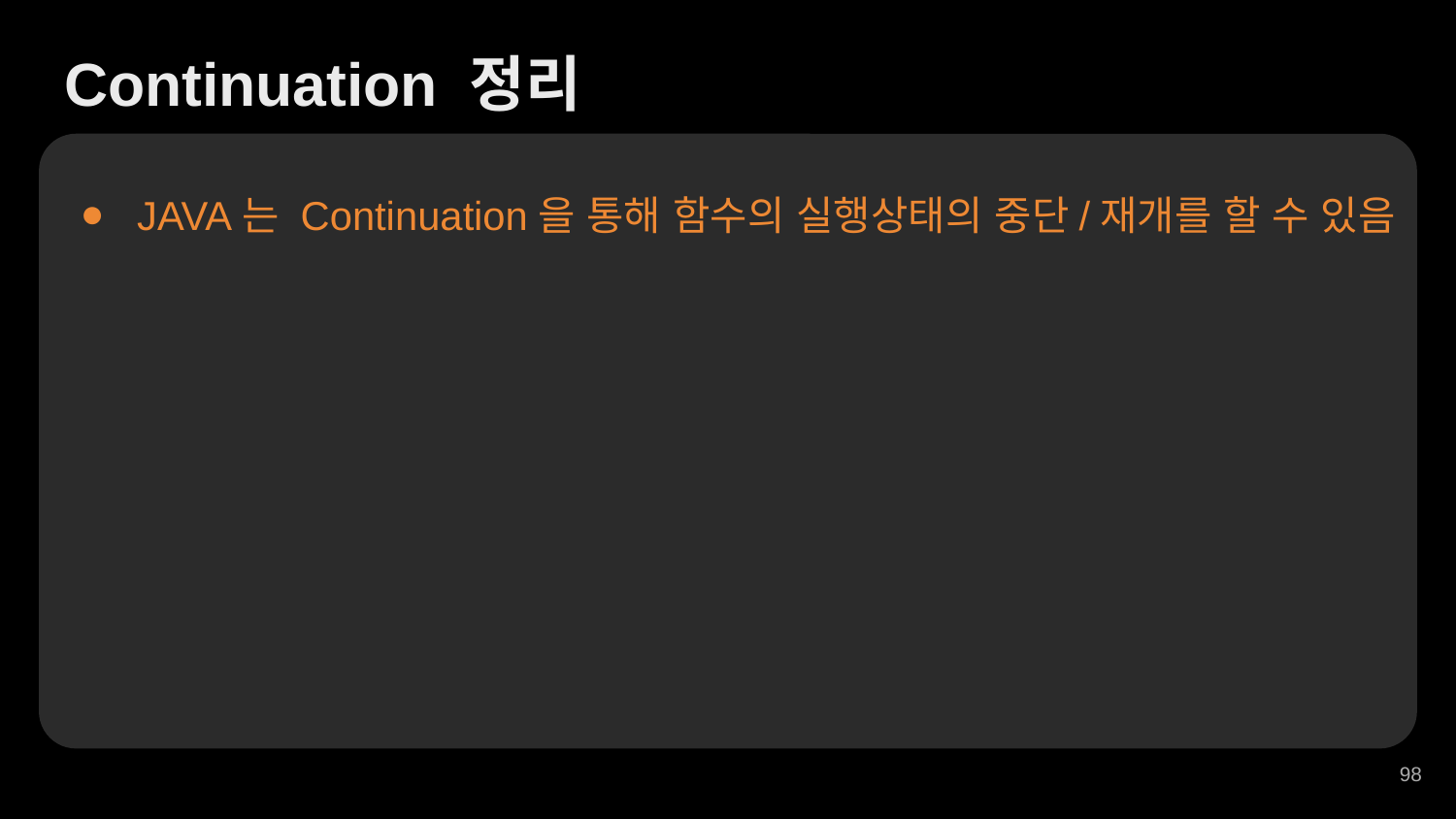

Continuation 정리

JAVA는 Continuation을 통해 함수의 실행상태의 중단/재개를 할 수 있음

98